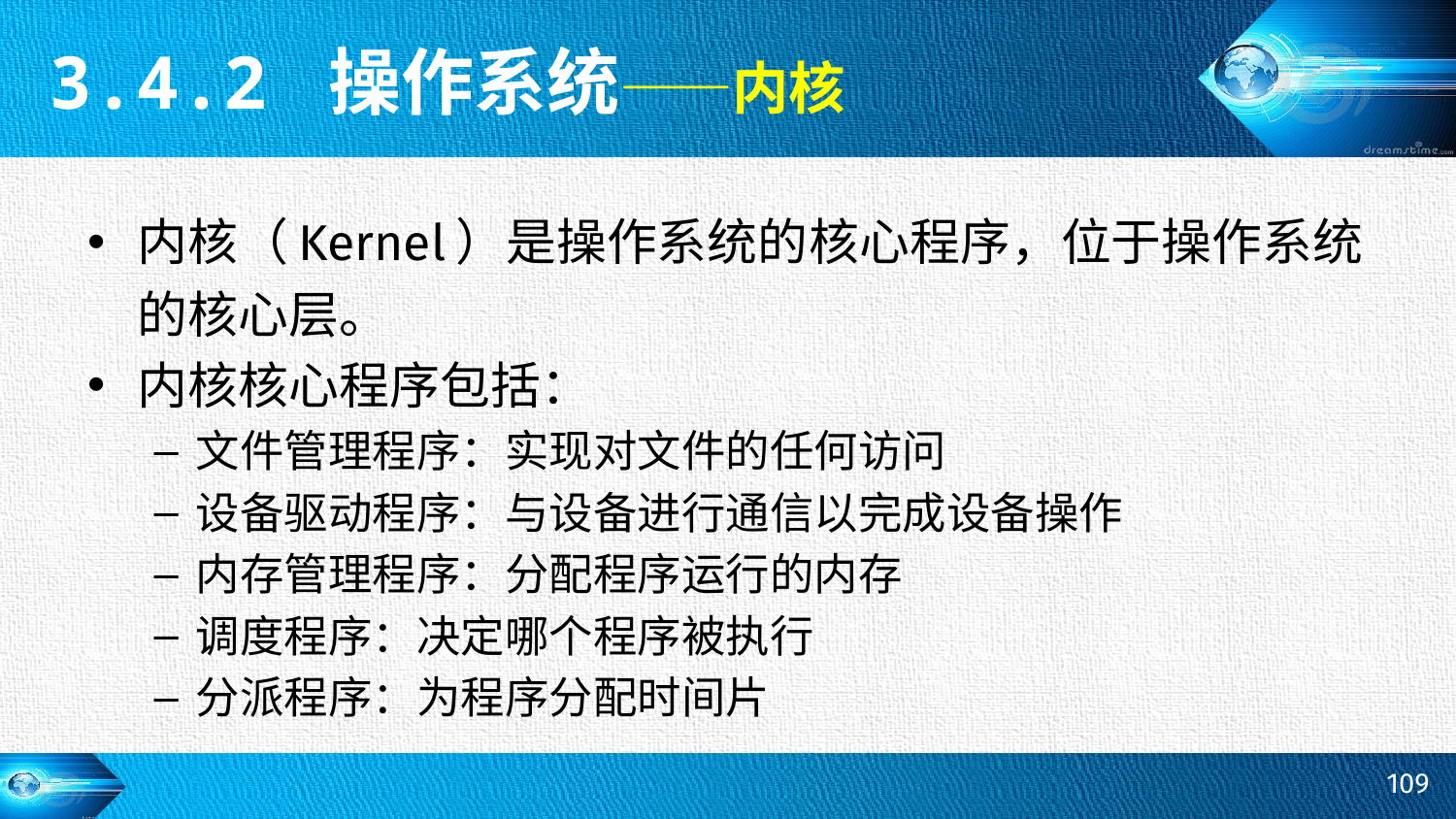

3.4.2 操作系统——内核
内核（Kernel）是操作系统的核心程序，位于操作系统的核心层。
内核核心程序包括：
文件管理程序：实现对文件的任何访问
设备驱动程序：与设备进行通信以完成设备操作
内存管理程序：分配程序运行的内存
调度程序：决定哪个程序被执行
分派程序：为程序分配时间片
109